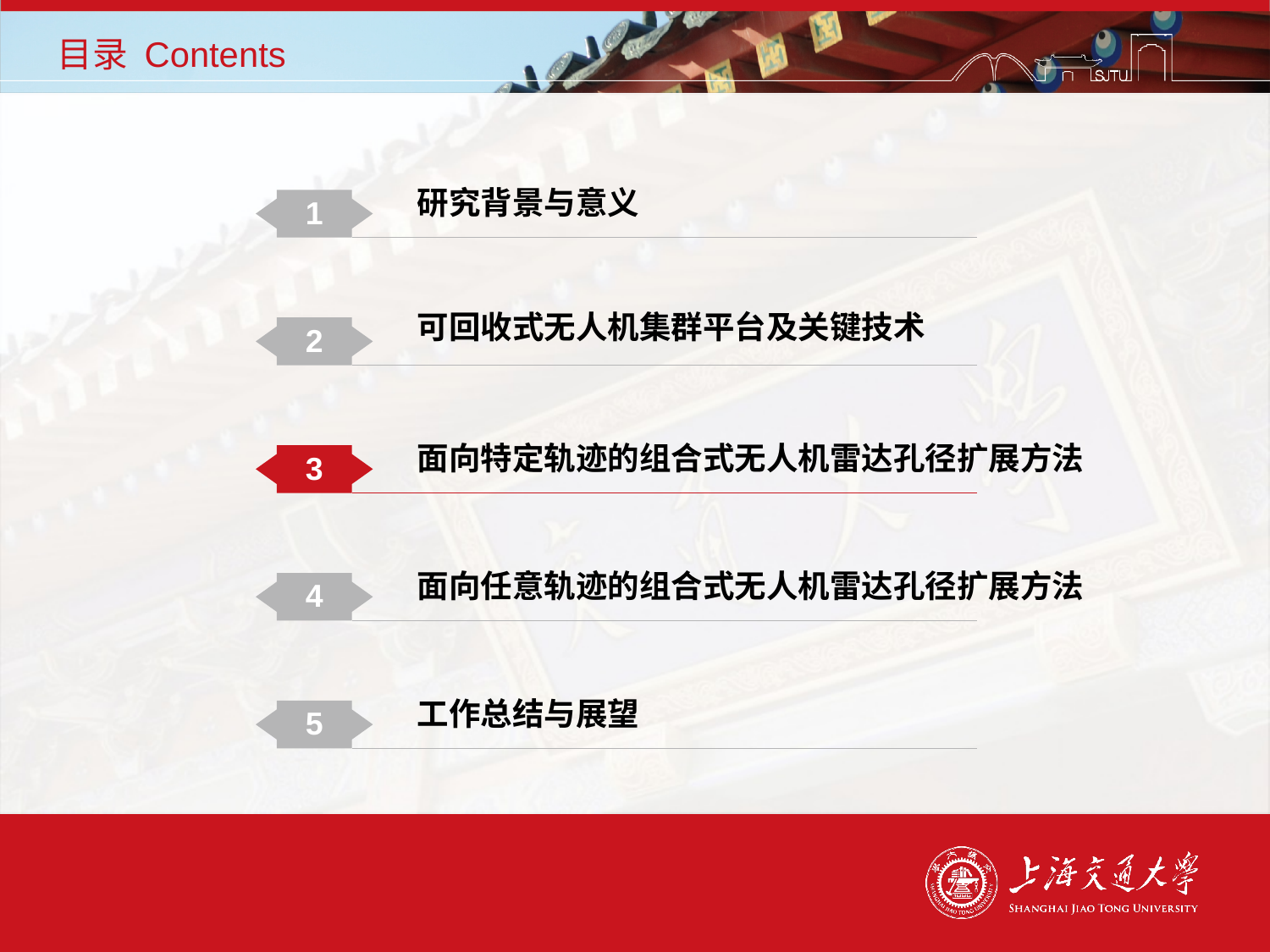

# 目录 Contents
研究背景与意义
1

可回收式无人机集群平台及关键技术
2

面向特定轨迹的组合式无人机雷达孔径扩展方法
3

面向任意轨迹的组合式无人机雷达孔径扩展方法
4

工作总结与展望
5